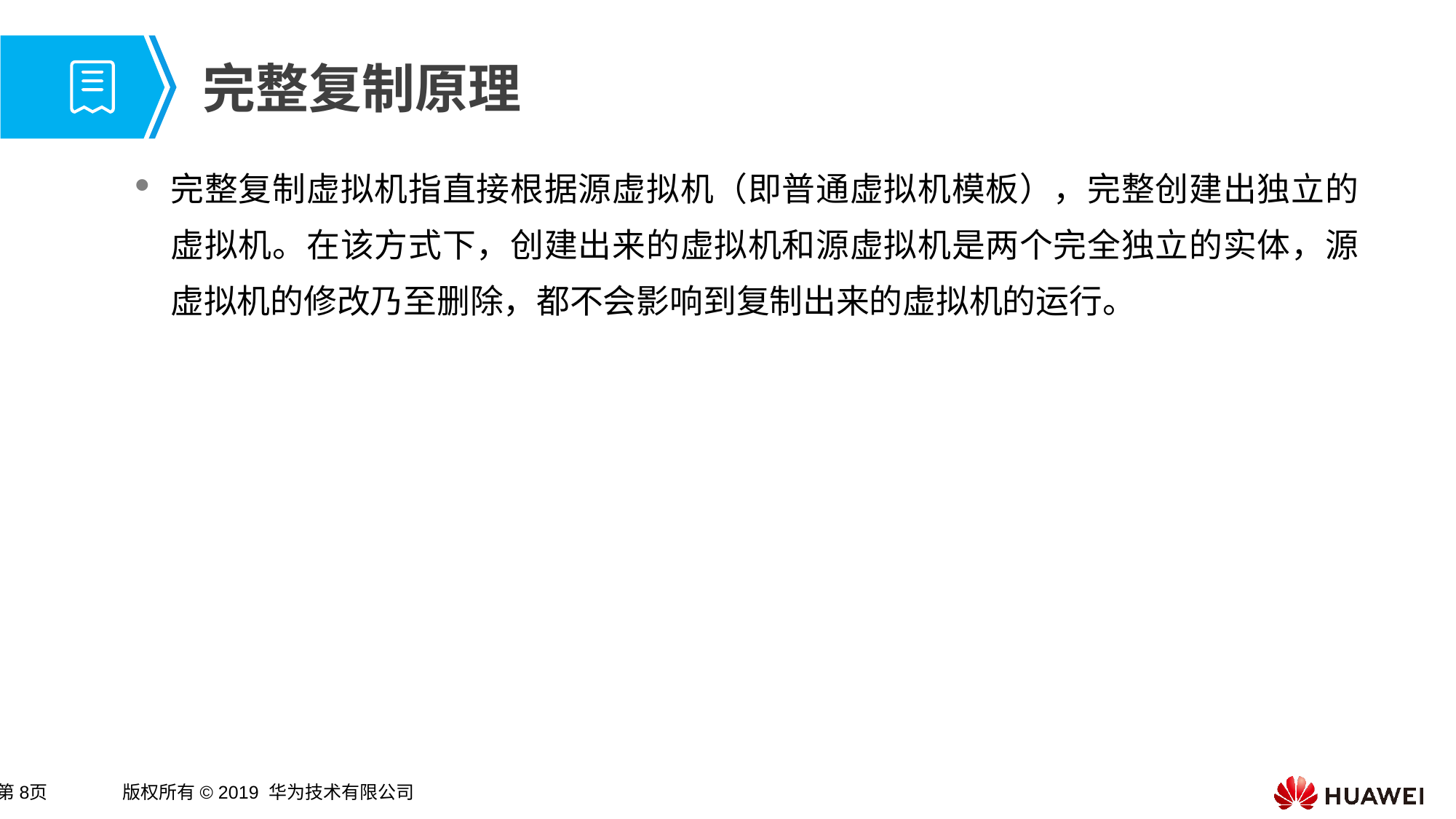

# 完整复制原理
完整复制虚拟机指直接根据源虚拟机（即普通虚拟机模板），完整创建出独立的虚拟机。在该方式下，创建出来的虚拟机和源虚拟机是两个完全独立的实体，源虚拟机的修改乃至删除，都不会影响到复制出来的虚拟机的运行。